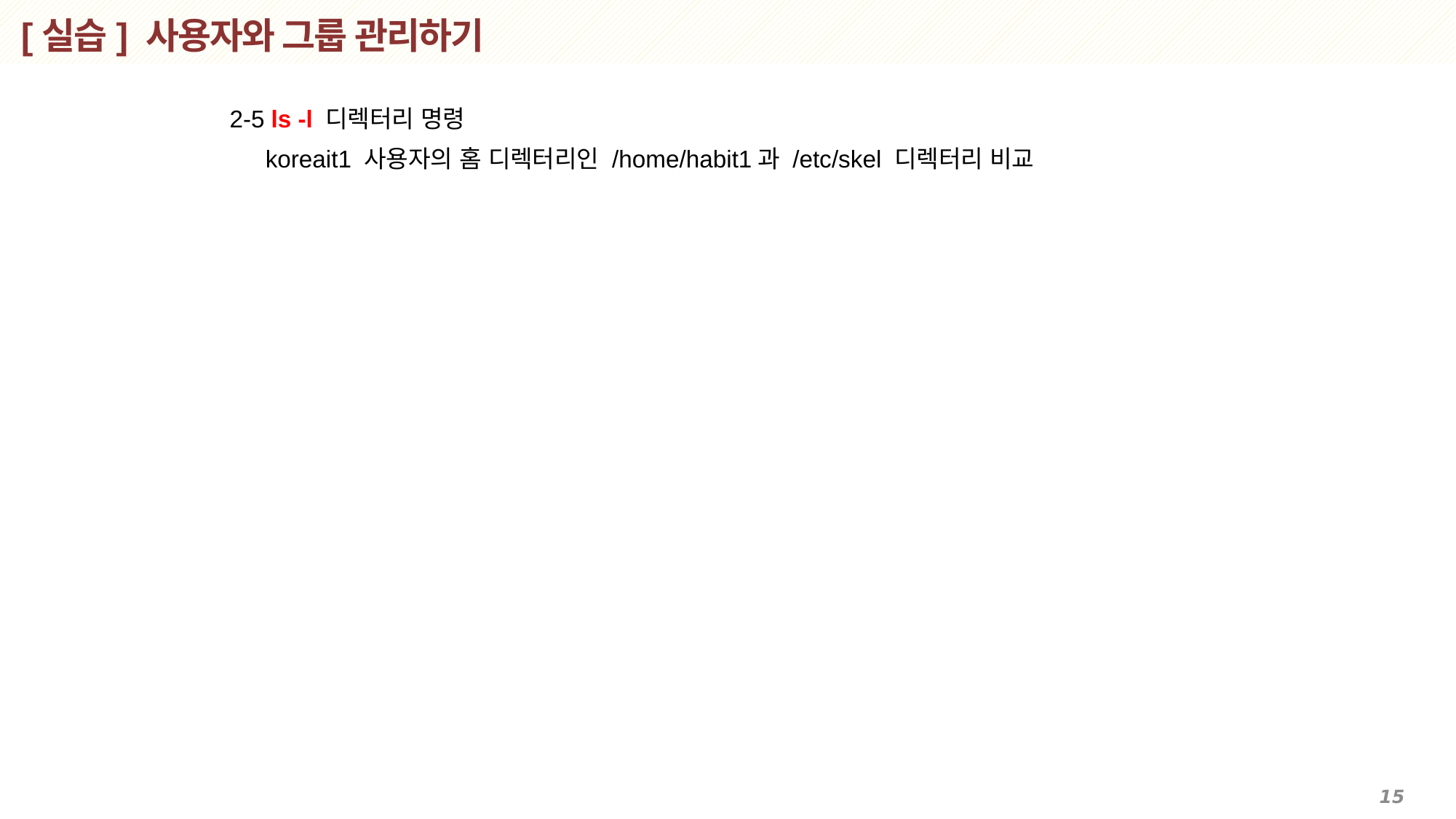

# [실습] 사용자와 그룹 관리하기
   2-5 ls -l 디렉터리 명령
        koreait1 사용자의 홈 디렉터리인 /home/habit1과 /etc/skel 디렉터리 비교